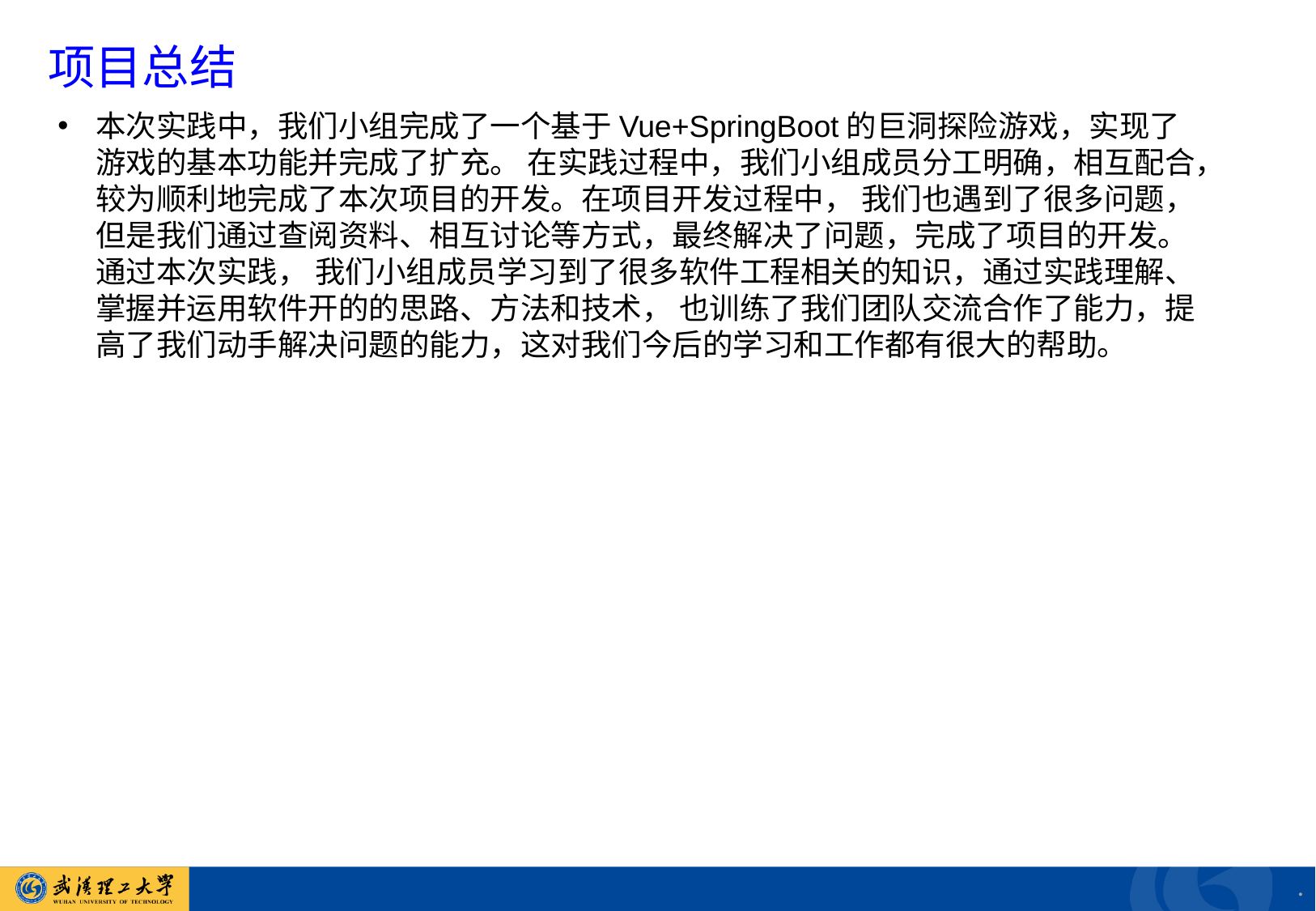

项目总结
本次实践中，我们小组完成了一个基于Vue+SpringBoot的巨洞探险游戏，实现了游戏的基本功能并完成了扩充。 在实践过程中，我们小组成员分工明确，相互配合，较为顺利地完成了本次项目的开发。在项目开发过程中， 我们也遇到了很多问题，但是我们通过查阅资料、相互讨论等方式，最终解决了问题，完成了项目的开发。 通过本次实践， 我们小组成员学习到了很多软件工程相关的知识，通过实践理解、掌握并运用软件开的的思路、方法和技术， 也训练了我们团队交流合作了能力，提高了我们动手解决问题的能力，这对我们今后的学习和工作都有很大的帮助。
.